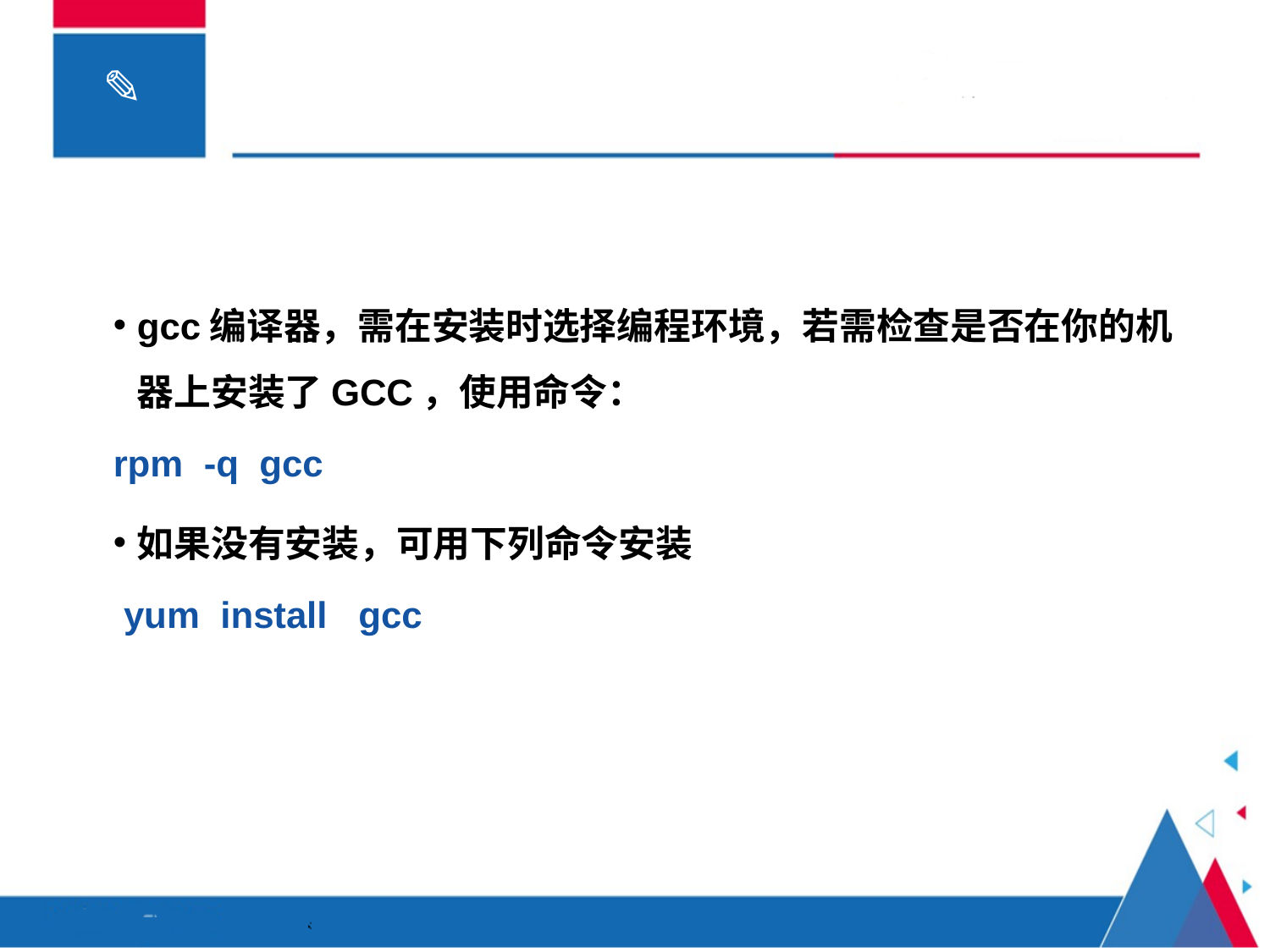

gcc编译器，需在安装时选择编程环境，若需检查是否在你的机器上安装了GCC，使用命令：
rpm  -q  gcc
如果没有安装，可用下列命令安装
 yum  install   gcc